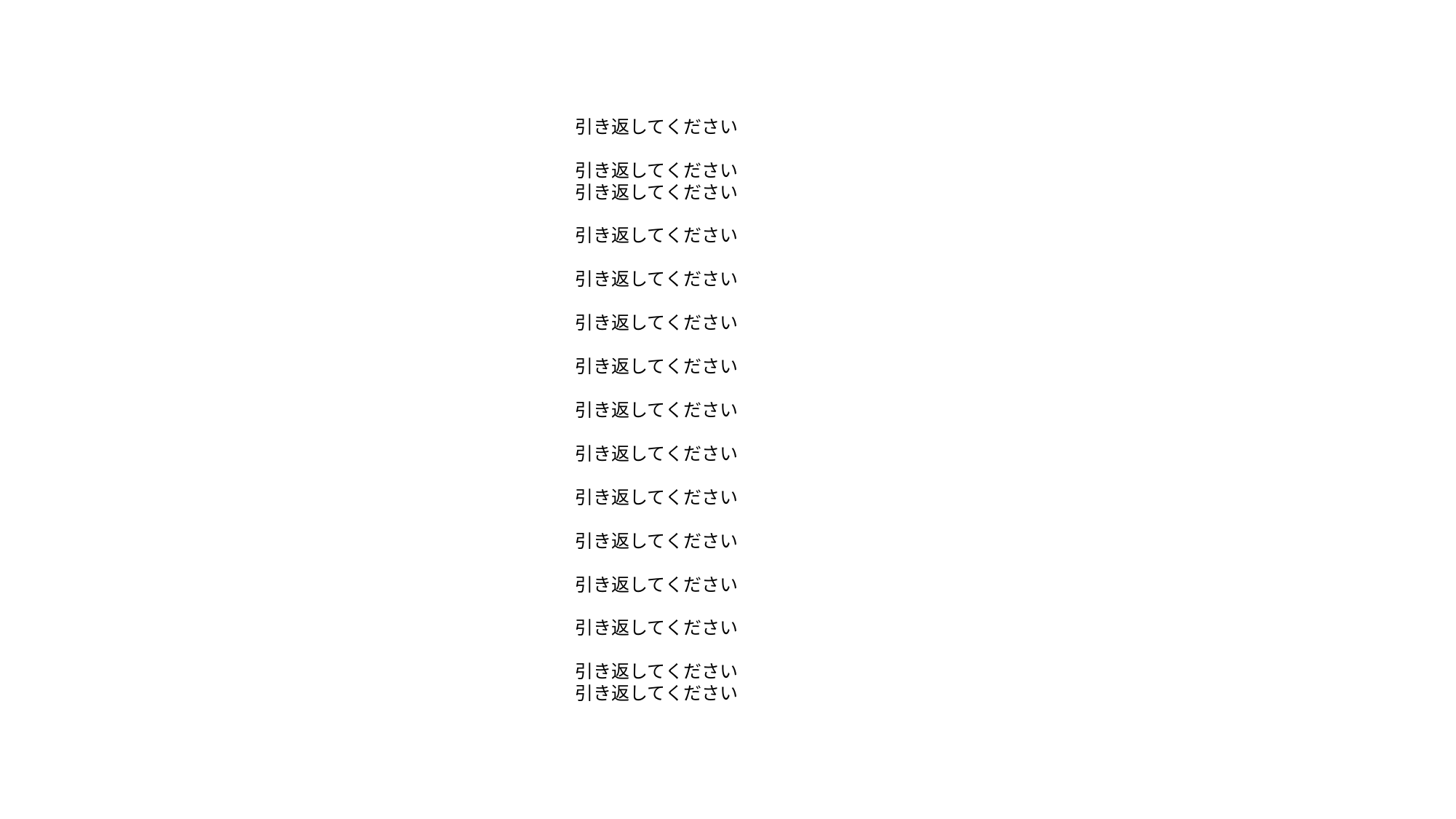

引き返してください

引き返してください
引き返してください

引き返してください

引き返してください

引き返してください

引き返してください

引き返してください

引き返してください

引き返してください

引き返してください

引き返してください

引き返してください

引き返してください
引き返してください